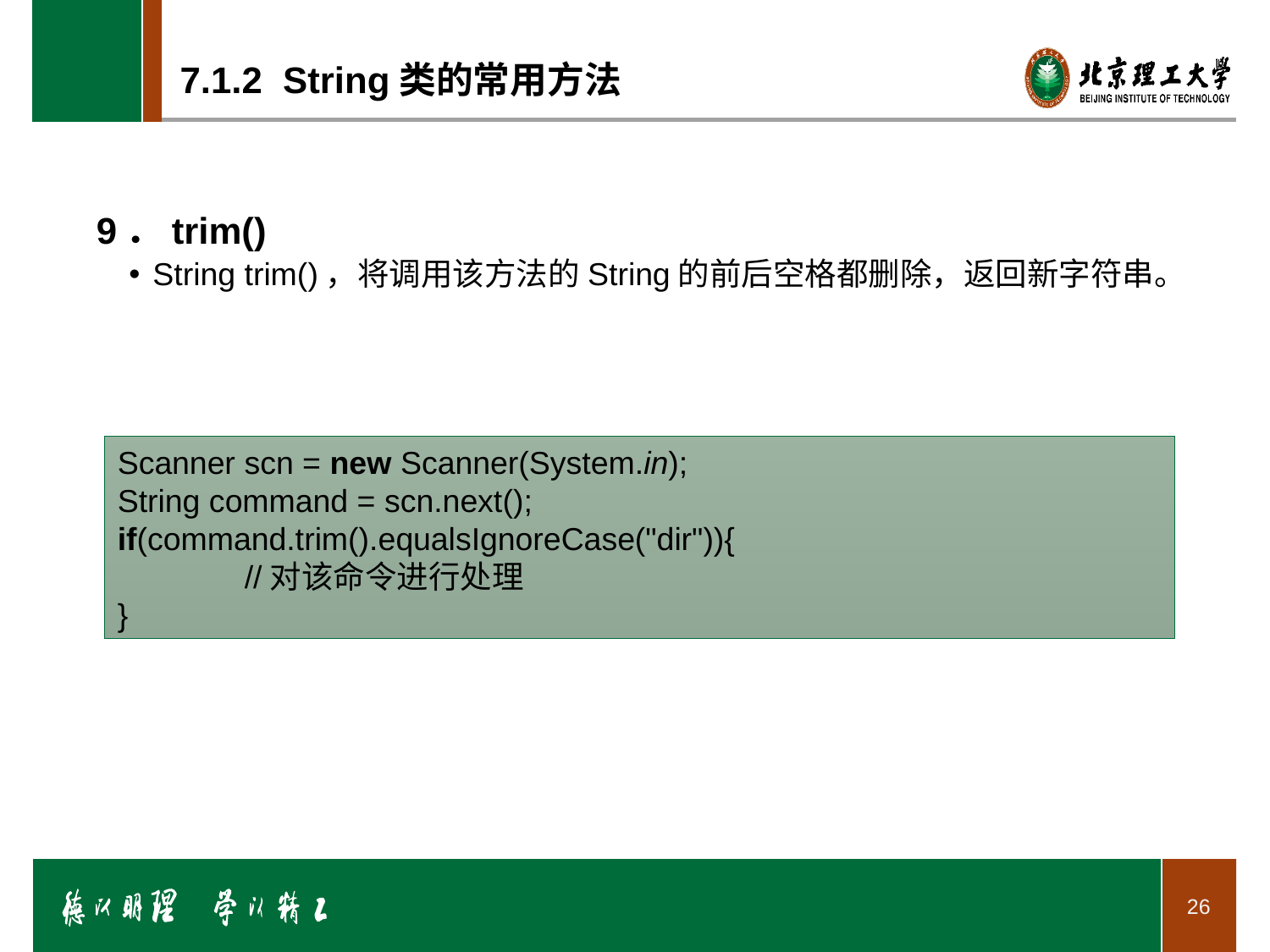

# 7.1.2  String类的常用方法
9．trim()
String trim()，将调用该方法的String的前后空格都删除，返回新字符串。
Scanner scn = new Scanner(System.in);
String command = scn.next();
if(command.trim().equalsIgnoreCase("dir")){
	//对该命令进行处理
}